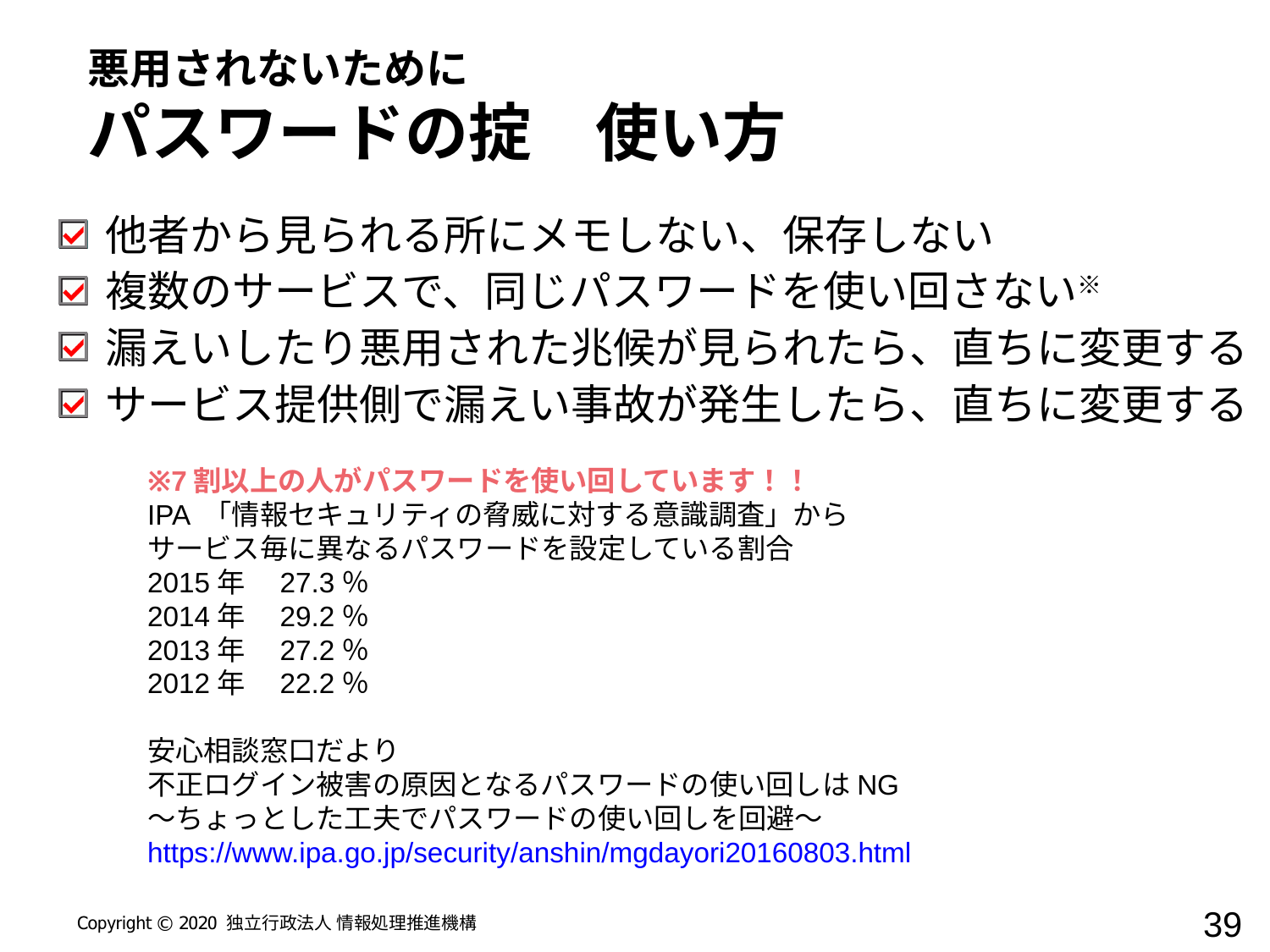

# 悪用されないために パスワードの掟　使い方
他者から見られる所にメモしない、保存しない
複数のサービスで、同じパスワードを使い回さない※
漏えいしたり悪用された兆候が見られたら、直ちに変更する
サービス提供側で漏えい事故が発生したら、直ちに変更する
※7割以上の人がパスワードを使い回しています！！
IPA 「情報セキュリティの脅威に対する意識調査」から
サービス毎に異なるパスワードを設定している割合
2015年　27.3％
2014年　29.2％
2013年　27.2％
2012年　22.2％

安心相談窓口だより
不正ログイン被害の原因となるパスワードの使い回しはNG
～ちょっとした工夫でパスワードの使い回しを回避～
https://www.ipa.go.jp/security/anshin/mgdayori20160803.html